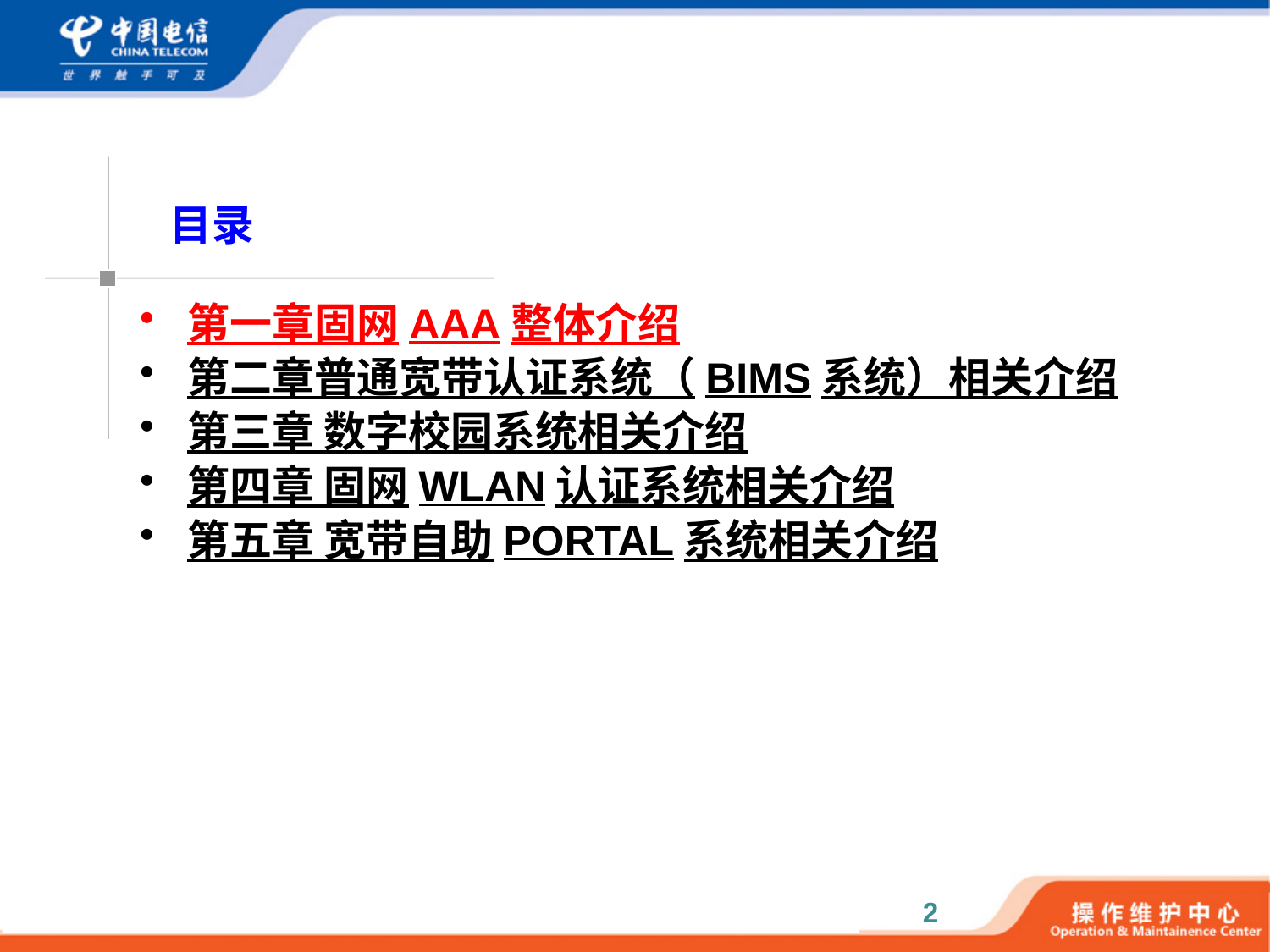

# 目录
第一章固网AAA整体介绍
第二章普通宽带认证系统（BIMS系统）相关介绍
第三章 数字校园系统相关介绍
第四章 固网WLAN认证系统相关介绍
第五章 宽带自助PORTAL系统相关介绍